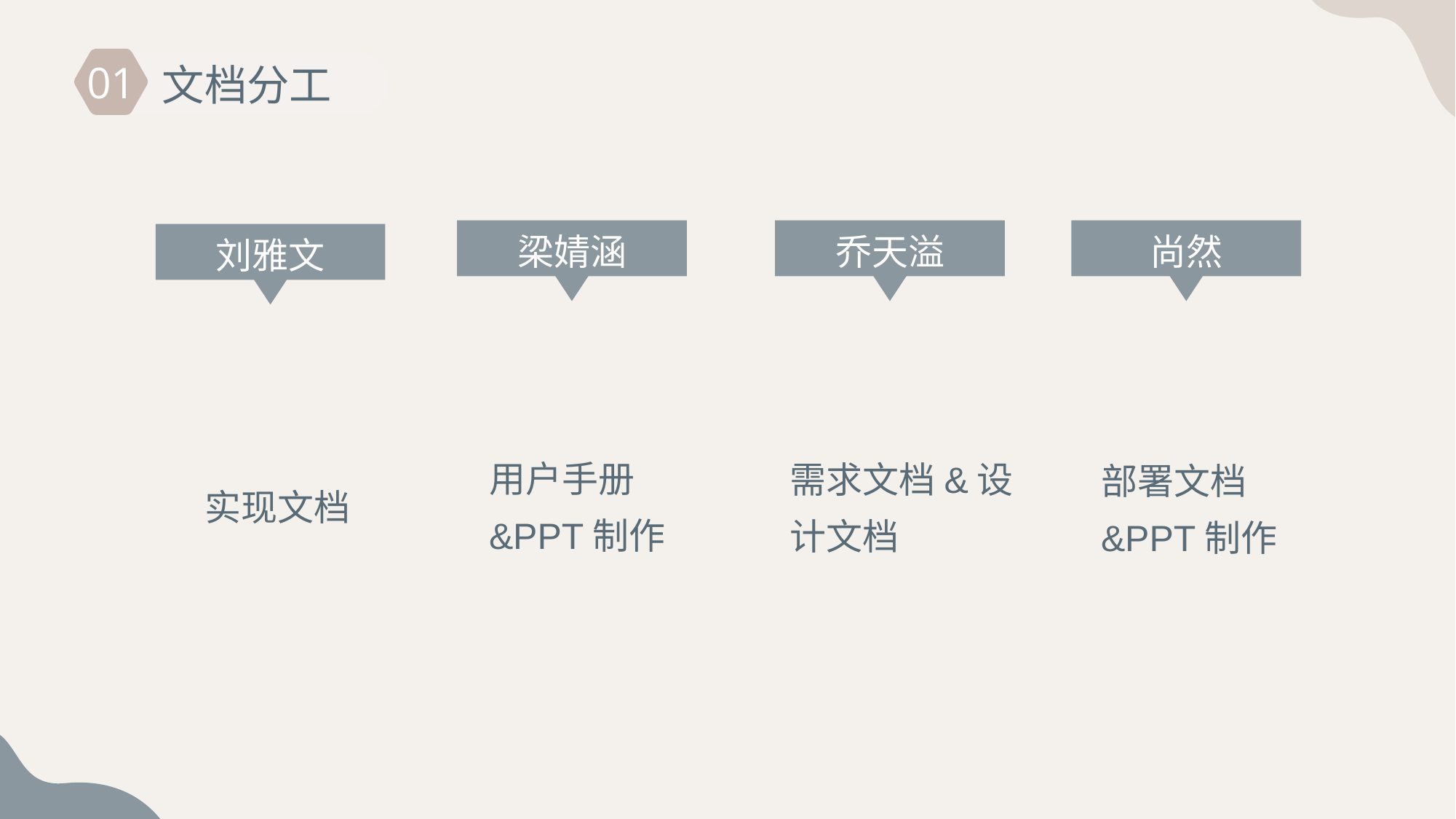

01
   文档分工
梁婧涵
乔天溢
尚然
刘雅文
用户手册&PPT制作
部署文档&PPT制作
需求文档&设计文档
  实现文档